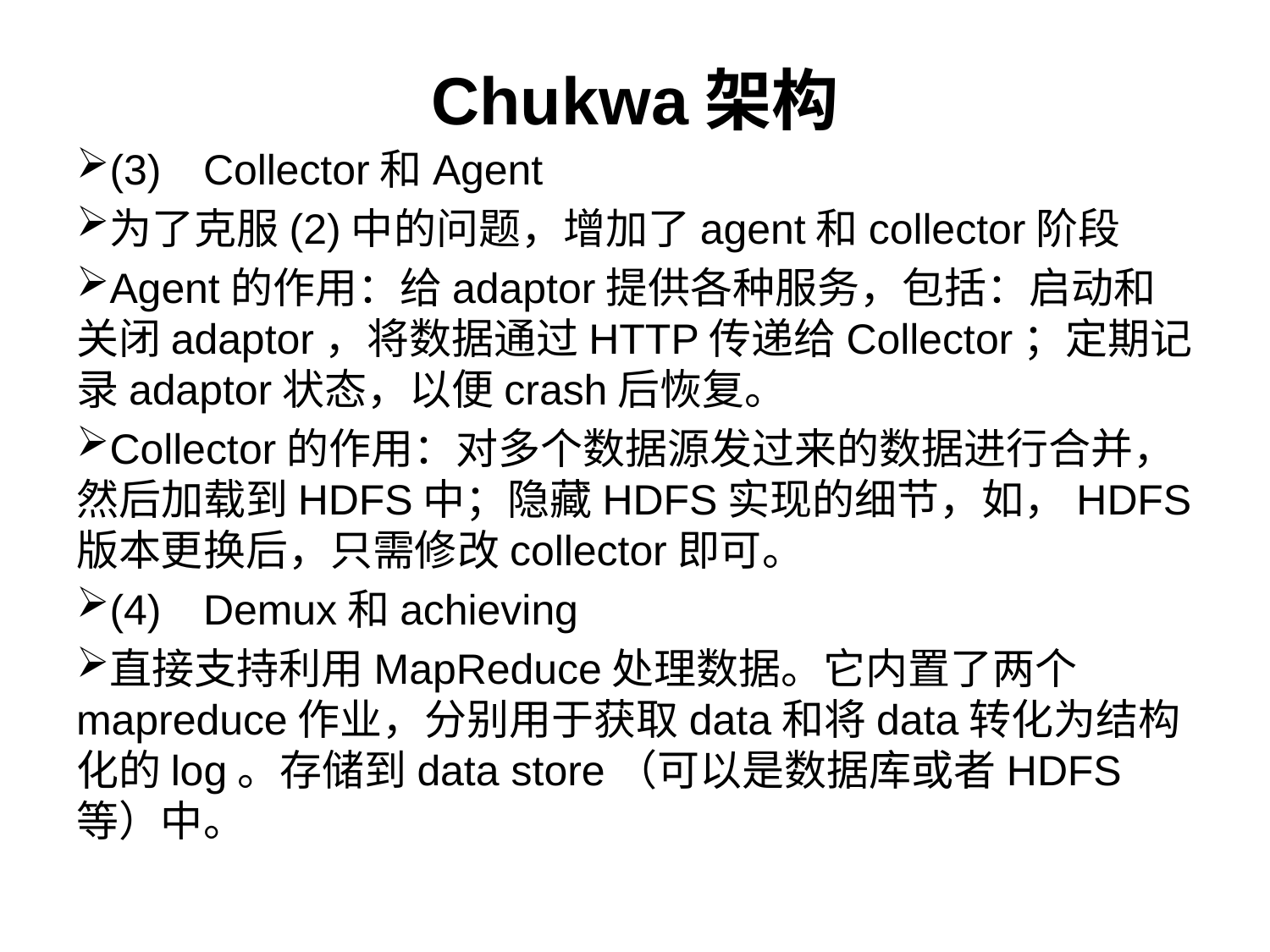

Chukwa架构
(3)	Collector和Agent
为了克服(2)中的问题，增加了agent和collector阶段
Agent的作用：给adaptor提供各种服务，包括：启动和关闭adaptor，将数据通过HTTP传递给Collector；定期记录adaptor状态，以便crash后恢复。
Collector的作用：对多个数据源发过来的数据进行合并，然后加载到HDFS中；隐藏HDFS实现的细节，如，HDFS版本更换后，只需修改collector即可。
(4)	Demux和achieving
直接支持利用MapReduce处理数据。它内置了两个mapreduce作业，分别用于获取data和将data转化为结构化的log。存储到data store（可以是数据库或者HDFS等）中。